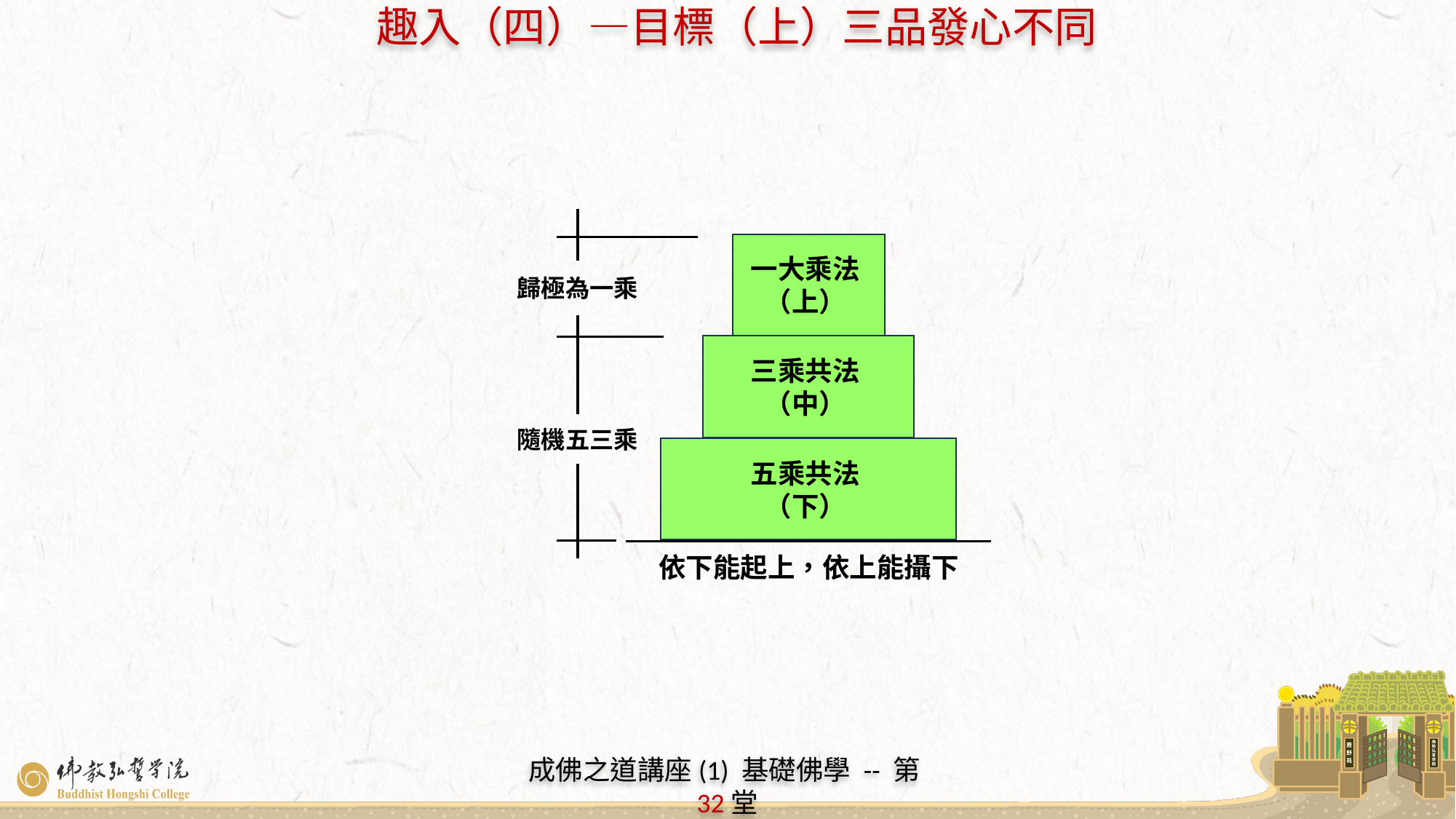

歸極為一乘
隨機五三乘
一大乘法
（上）
三乘共法
（中）
五乘共法
（下）
依下能起上，依上能攝下